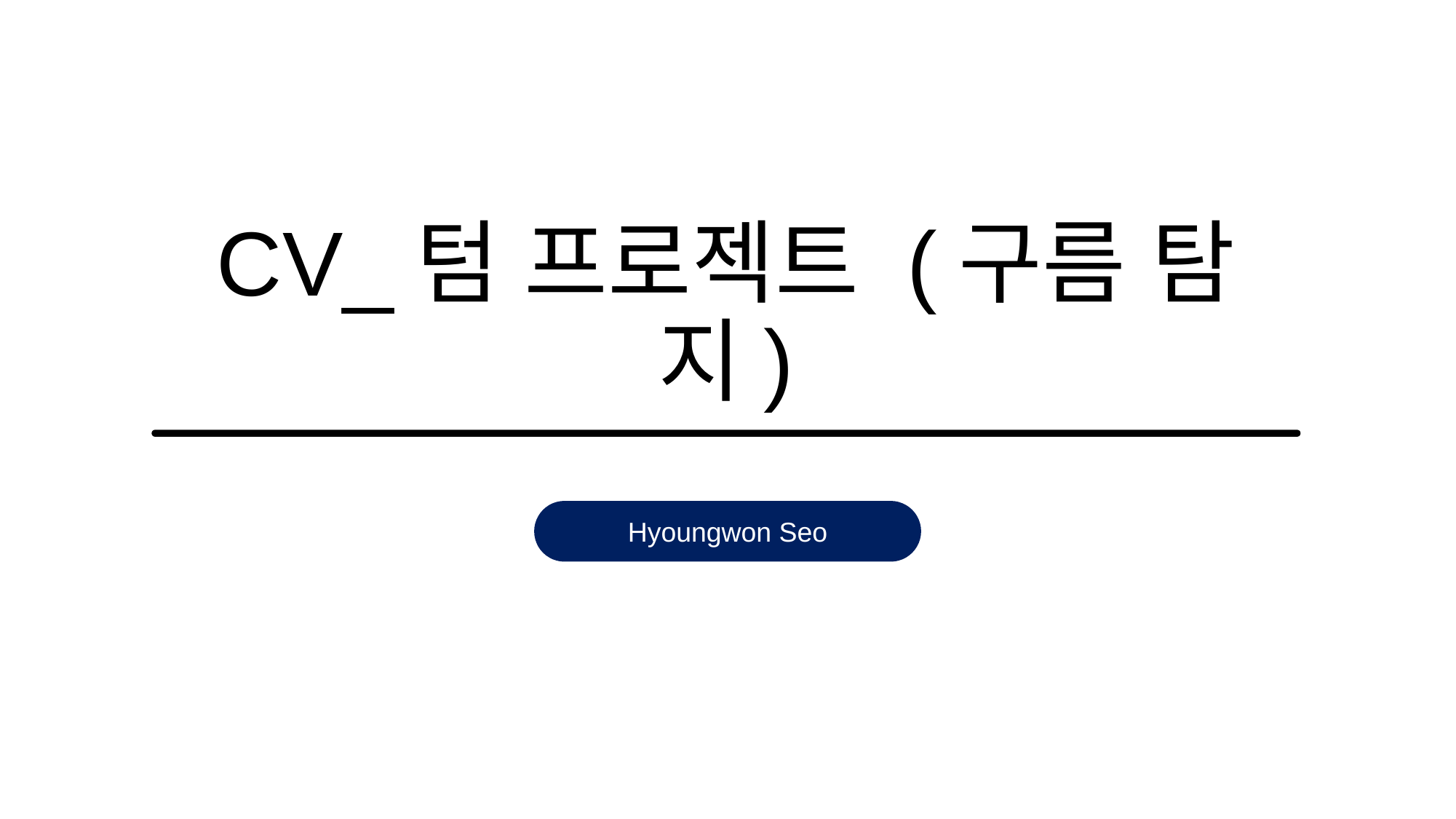

# CV_텀 프로젝트 (구름 탐지)

Hyoungwon Seo